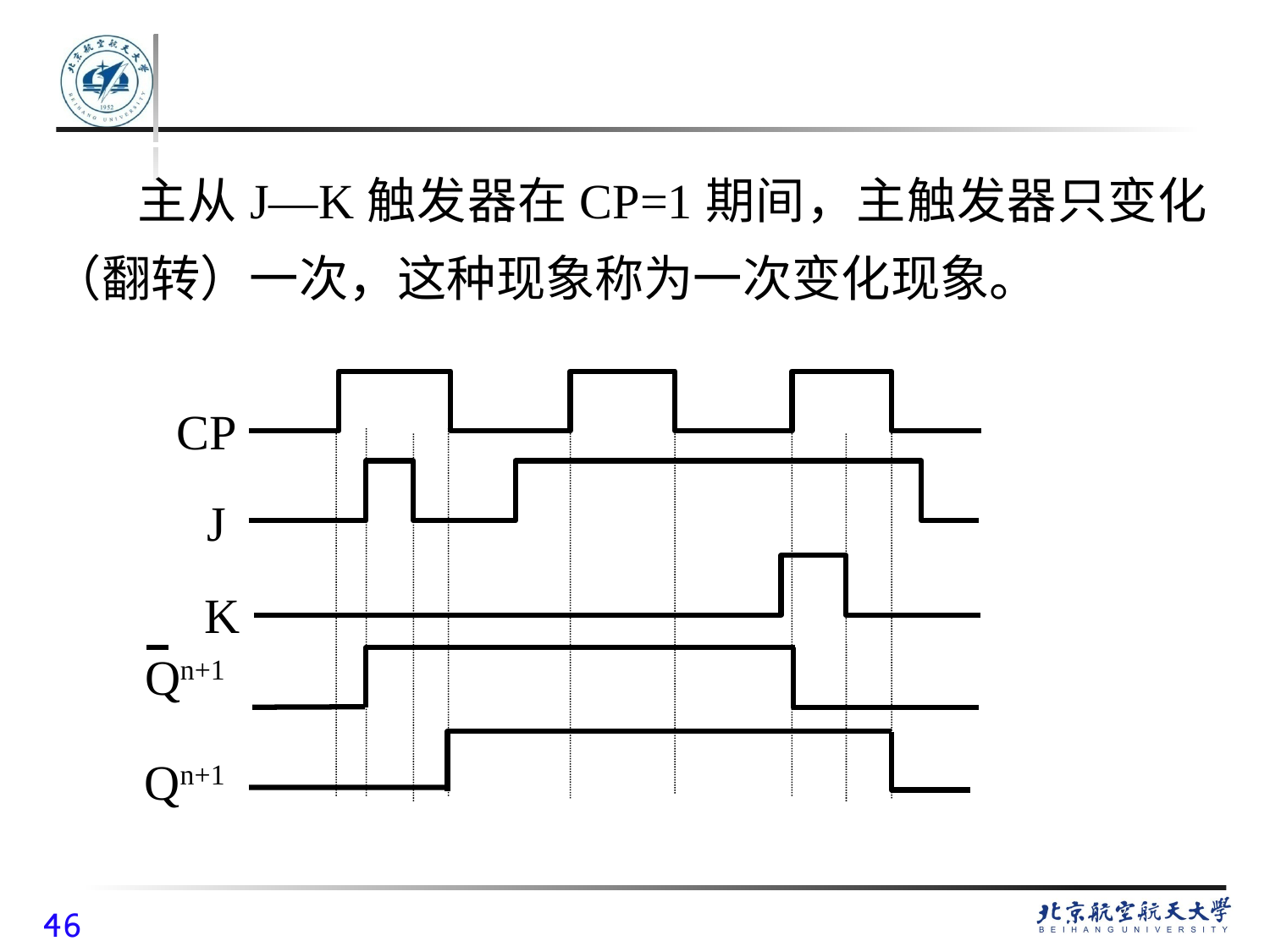

主从J—K触发器在CP=1期间，主触发器只变化（翻转）一次，这种现象称为一次变化现象。

CP

J

K

Qn+1

Qn+1

46